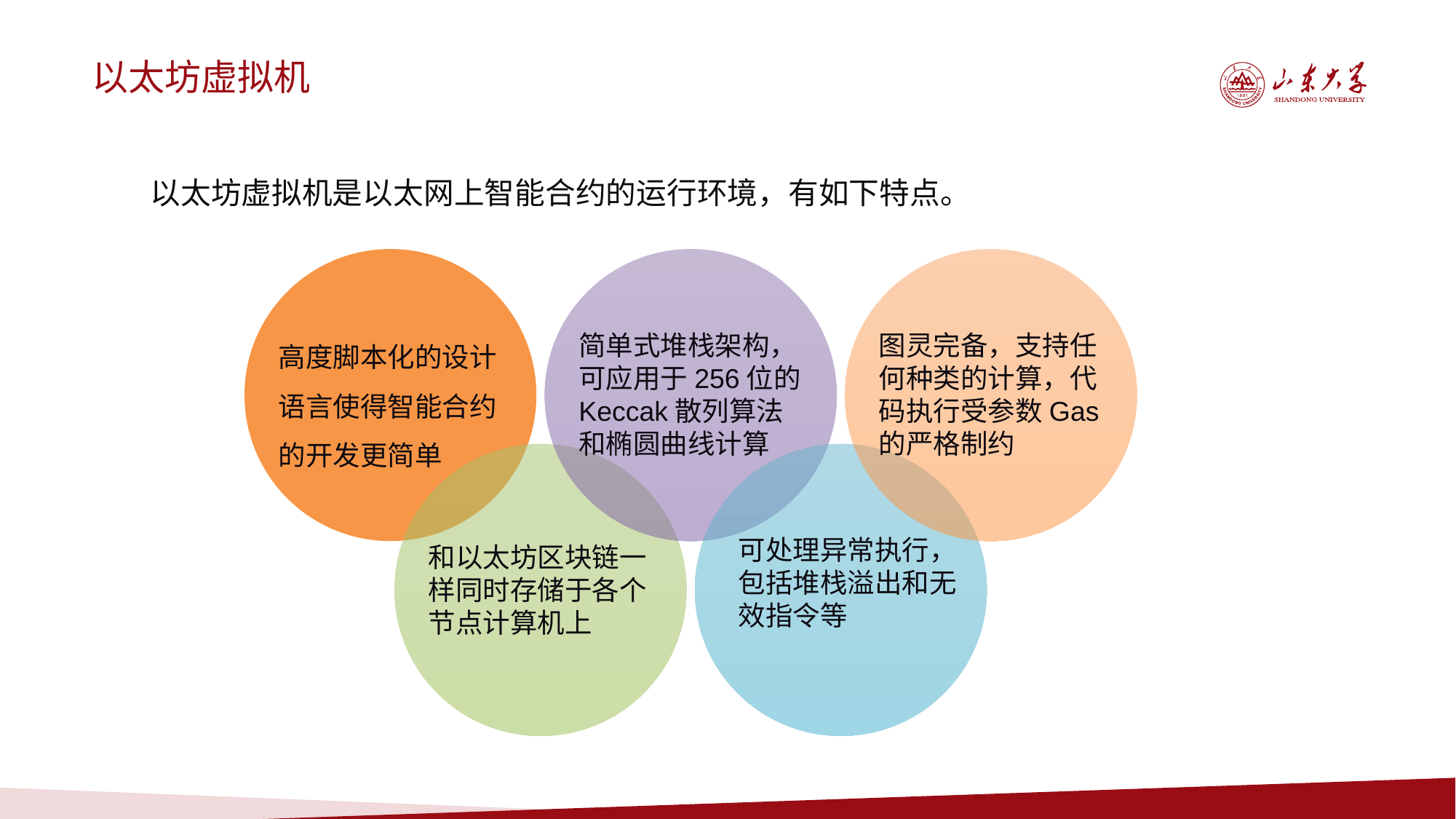

以太坊虚拟机
 以太坊虚拟机是以太网上智能合约的运行环境，有如下特点。

高度脚本化的设计语言使得智能合约的开发更简单
简单式堆栈架构，可应用于256位的Keccak散列算法和椭圆曲线计算
图灵完备，支持任何种类的计算，代码执行受参数Gas的严格制约

可处理异常执行，包括堆栈溢出和无效指令等
和以太坊区块链一样同时存储于各个节点计算机上